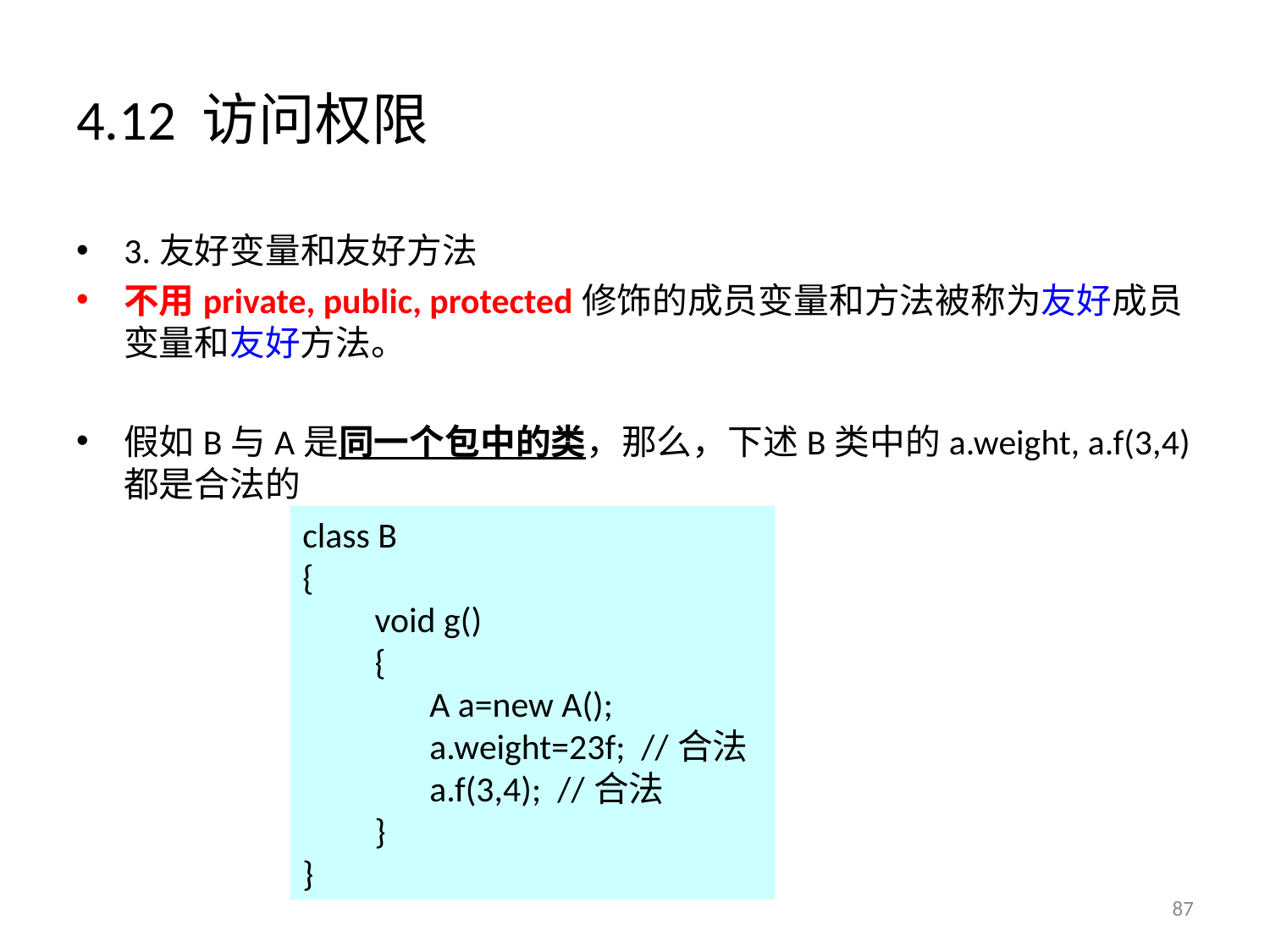

# 4.12 访问权限
3.友好变量和友好方法
不用private, public, protected修饰的成员变量和方法被称为友好成员变量和友好方法。

假如B与A是同一个包中的类，那么，下述B类中的a.weight, a.f(3,4)都是合法的
class B
{
         void g()
         {
	A a=new A();
	a.weight=23f;  //合法
	a.f(3,4);  //合法
         }
}
87